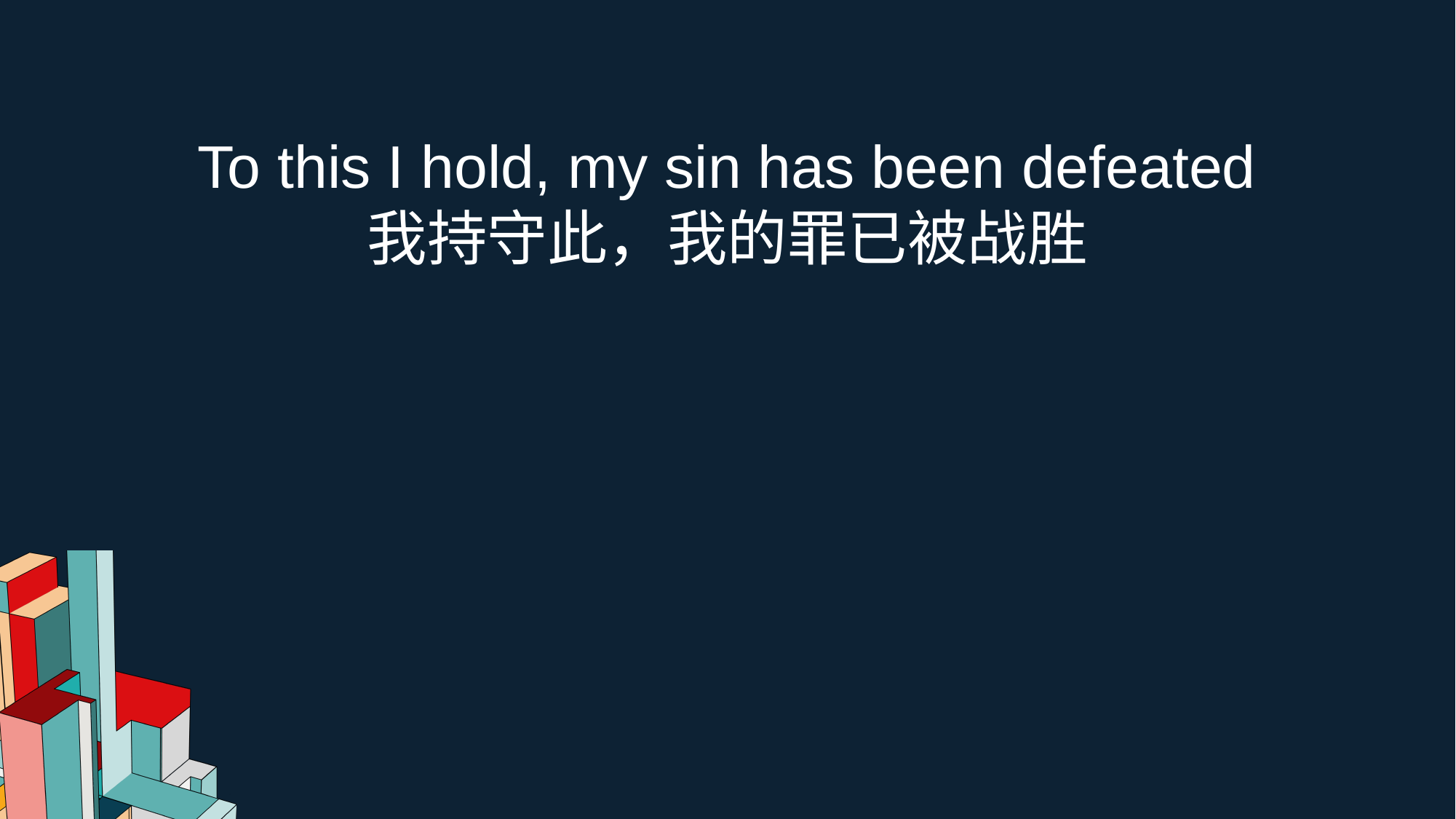

To this I hold, my sin has been defeated
我持守此，我的罪已被战胜